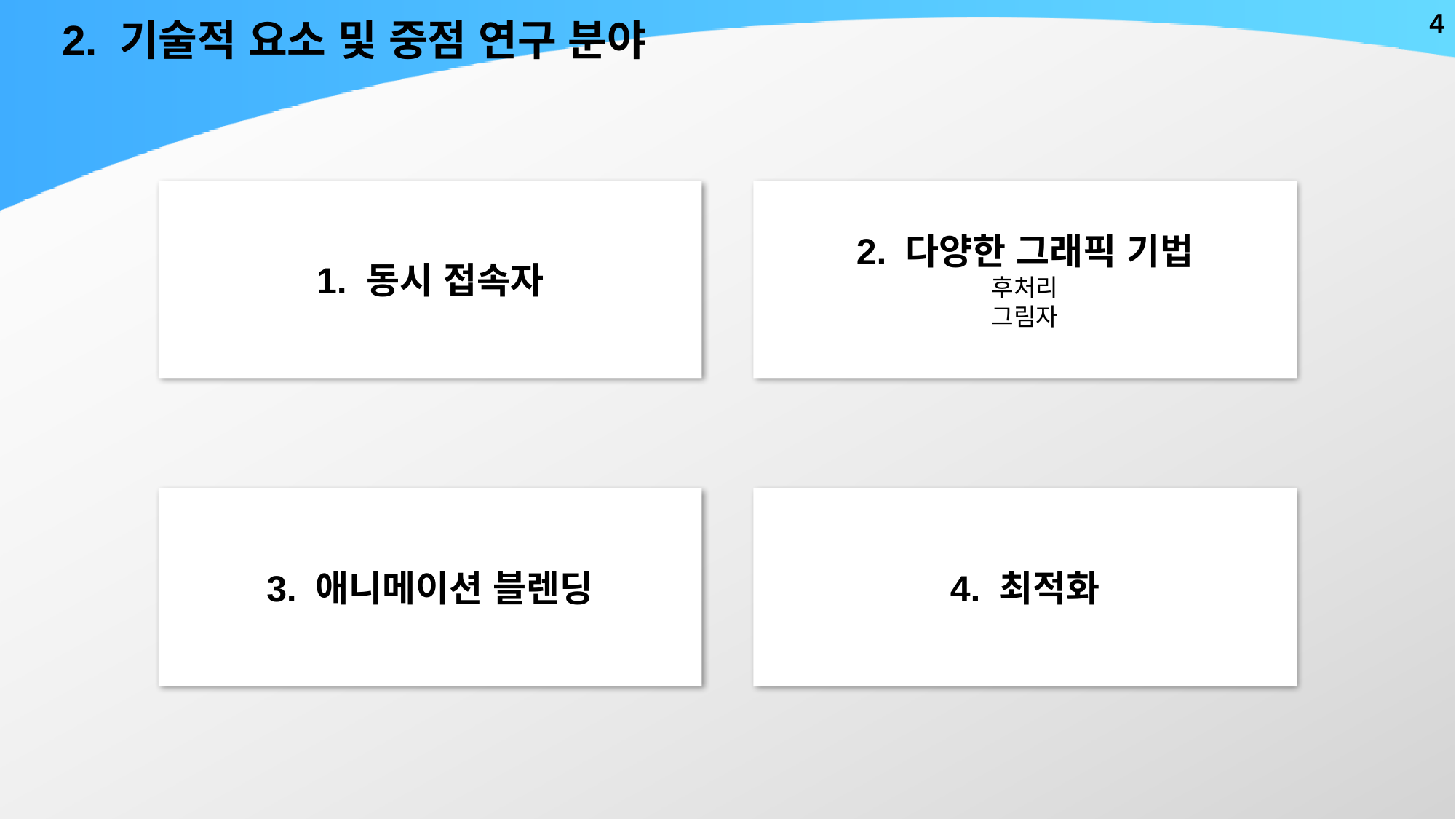

4
2. 기술적 요소 및 중점 연구 분야
2. 다양한 그래픽 기법
후처리
그림자
1. 동시 접속자
4. 최적화
3. 애니메이션 블렌딩